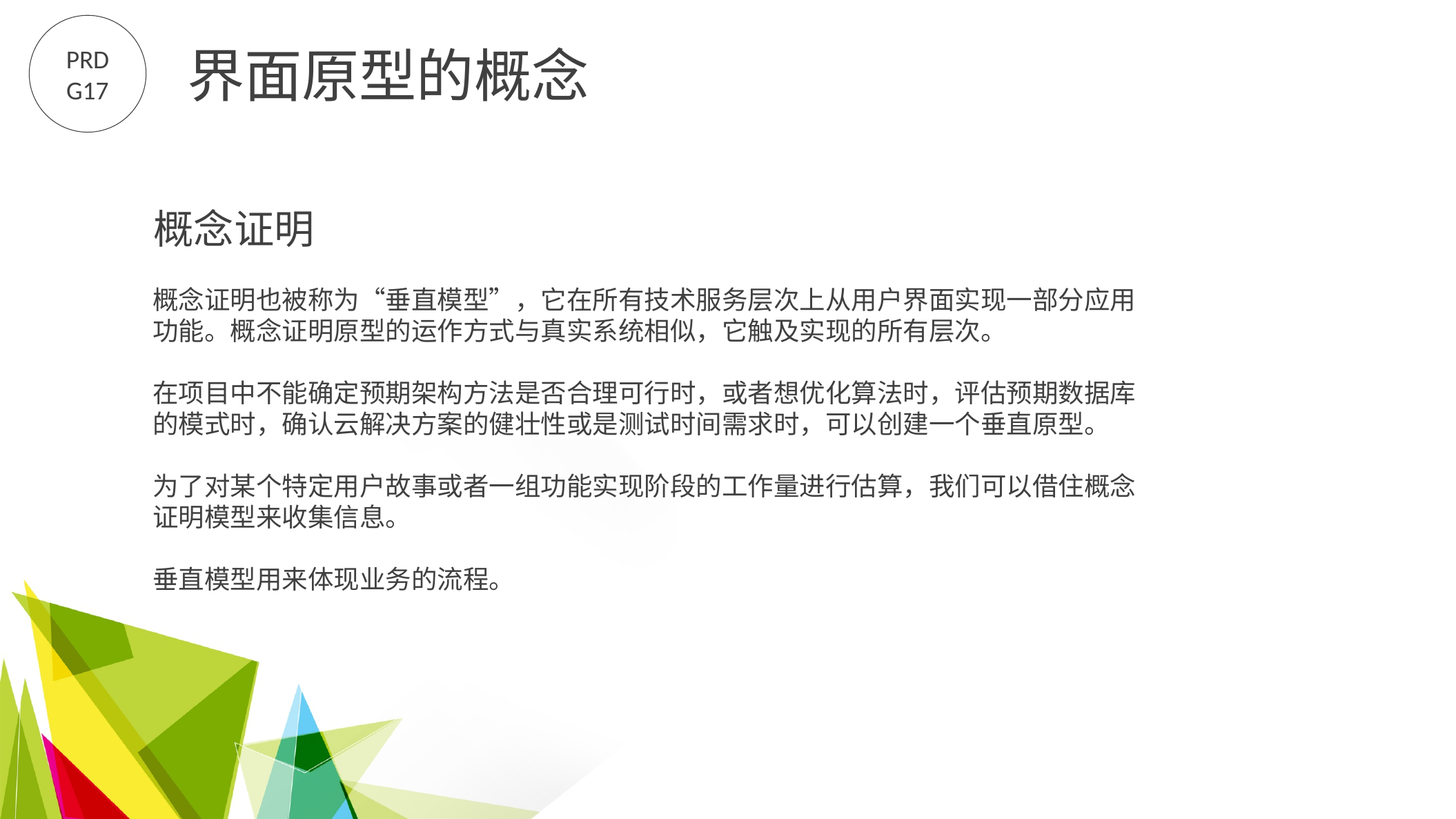

PRD
G17
界面原型的概念
概念证明
概念证明也被称为“垂直模型”，它在所有技术服务层次上从用户界面实现一部分应用功能。概念证明原型的运作方式与真实系统相似，它触及实现的所有层次。

在项目中不能确定预期架构方法是否合理可行时，或者想优化算法时，评估预期数据库的模式时，确认云解决方案的健壮性或是测试时间需求时，可以创建一个垂直原型。

为了对某个特定用户故事或者一组功能实现阶段的工作量进行估算，我们可以借住概念证明模型来收集信息。

垂直模型用来体现业务的流程。